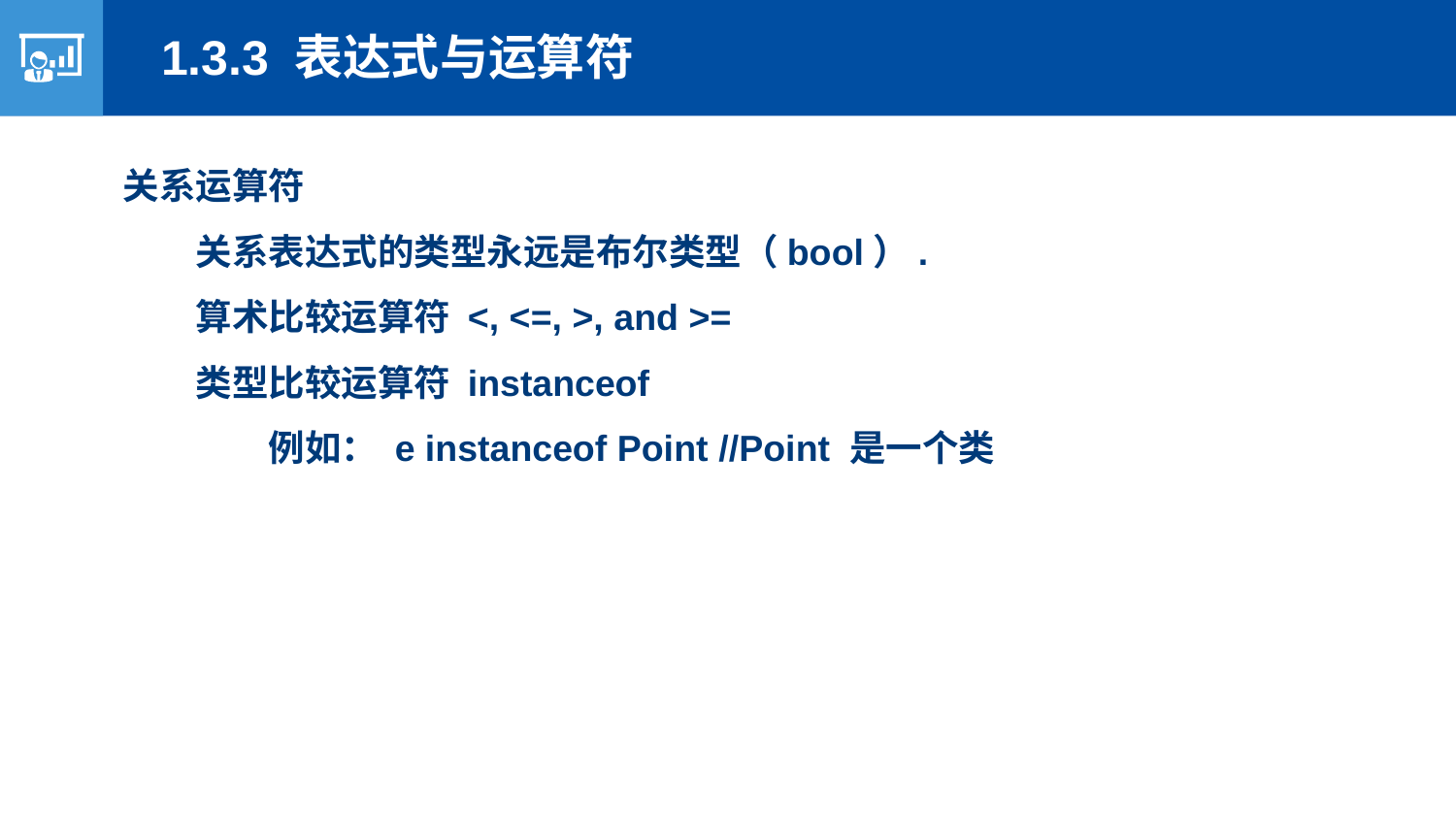

1.3.3 表达式与运算符
关系运算符
关系表达式的类型永远是布尔类型（bool）.
算术比较运算符 <, <=, >, and >=
类型比较运算符 instanceof
例如： e instanceof Point //Point 是一个类